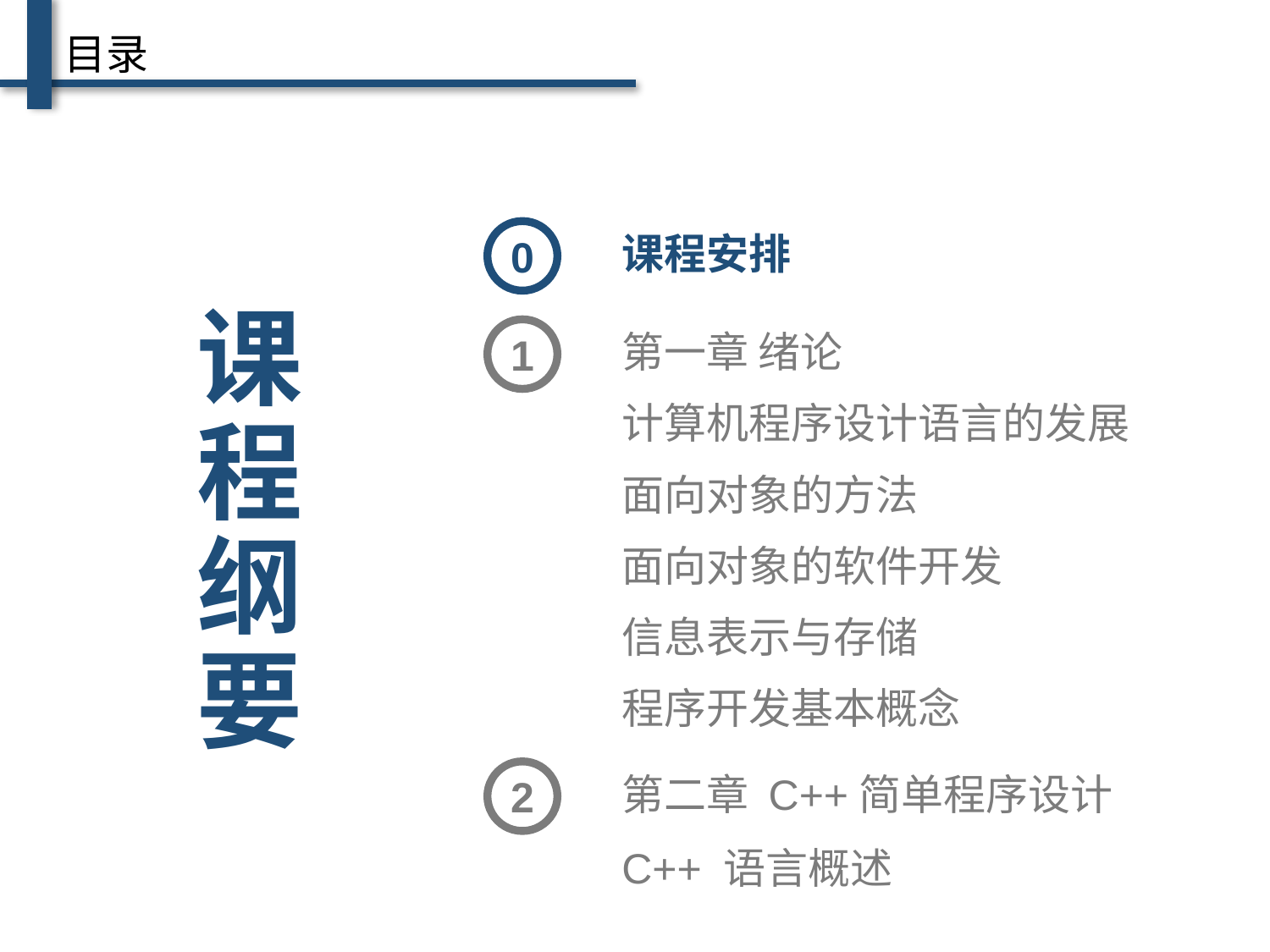

目录

课程安排
0
课程纲要
第一章 绪论
1
计算机程序设计语言的发展
面向对象的方法
面向对象的软件开发
信息表示与存储
程序开发基本概念
第二章 C++简单程序设计
2
C++ 语言概述
72